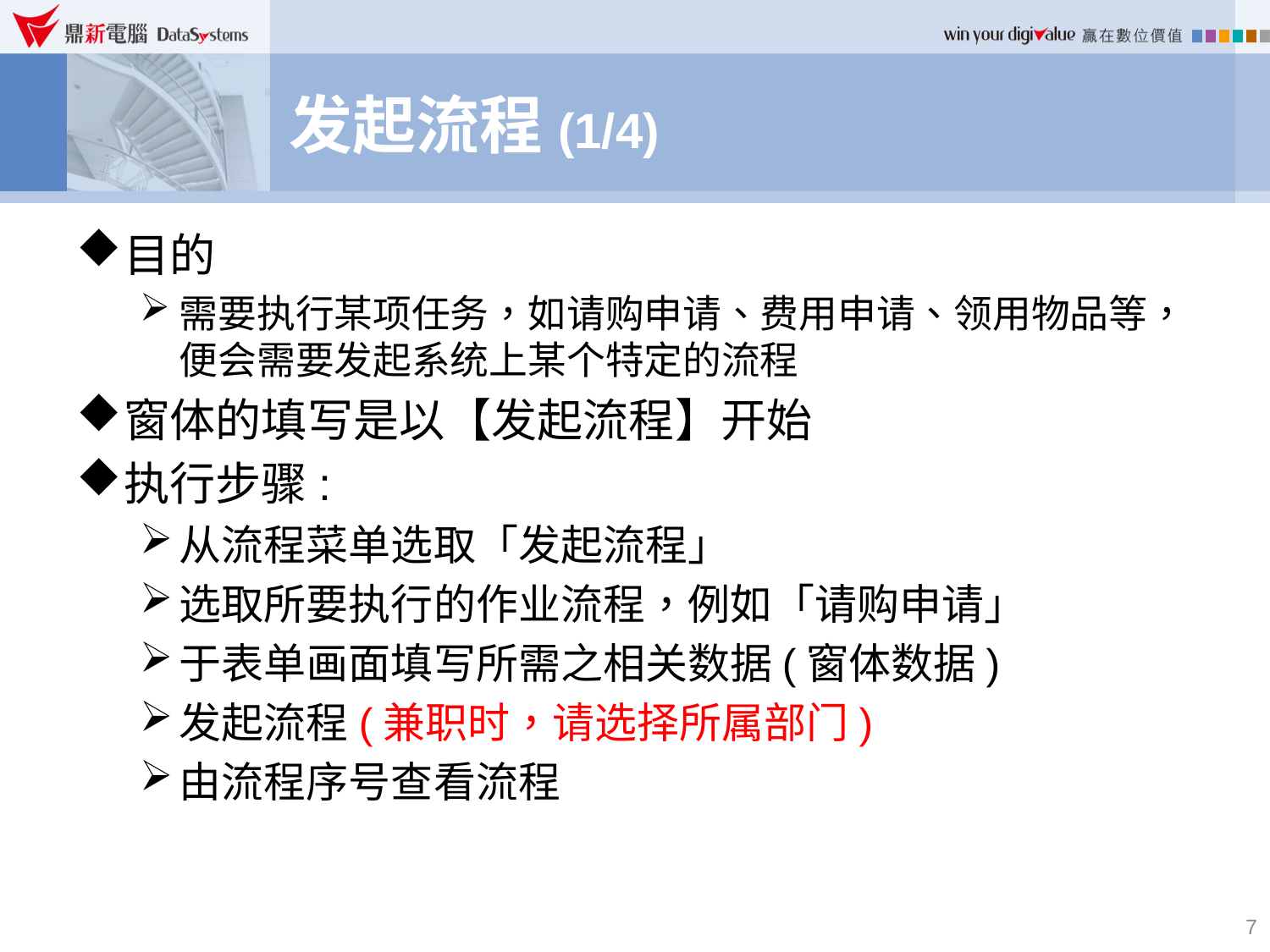

# 发起流程(1/4)
目的
需要执行某项任务，如请购申请、费用申请、领用物品等，便会需要发起系统上某个特定的流程
窗体的填写是以【发起流程】开始
执行步骤:
从流程菜单选取「发起流程」
选取所要执行的作业流程，例如「请购申请」
于表单画面填写所需之相关数据(窗体数据)
发起流程(兼职时，请选择所属部门)
由流程序号查看流程
7